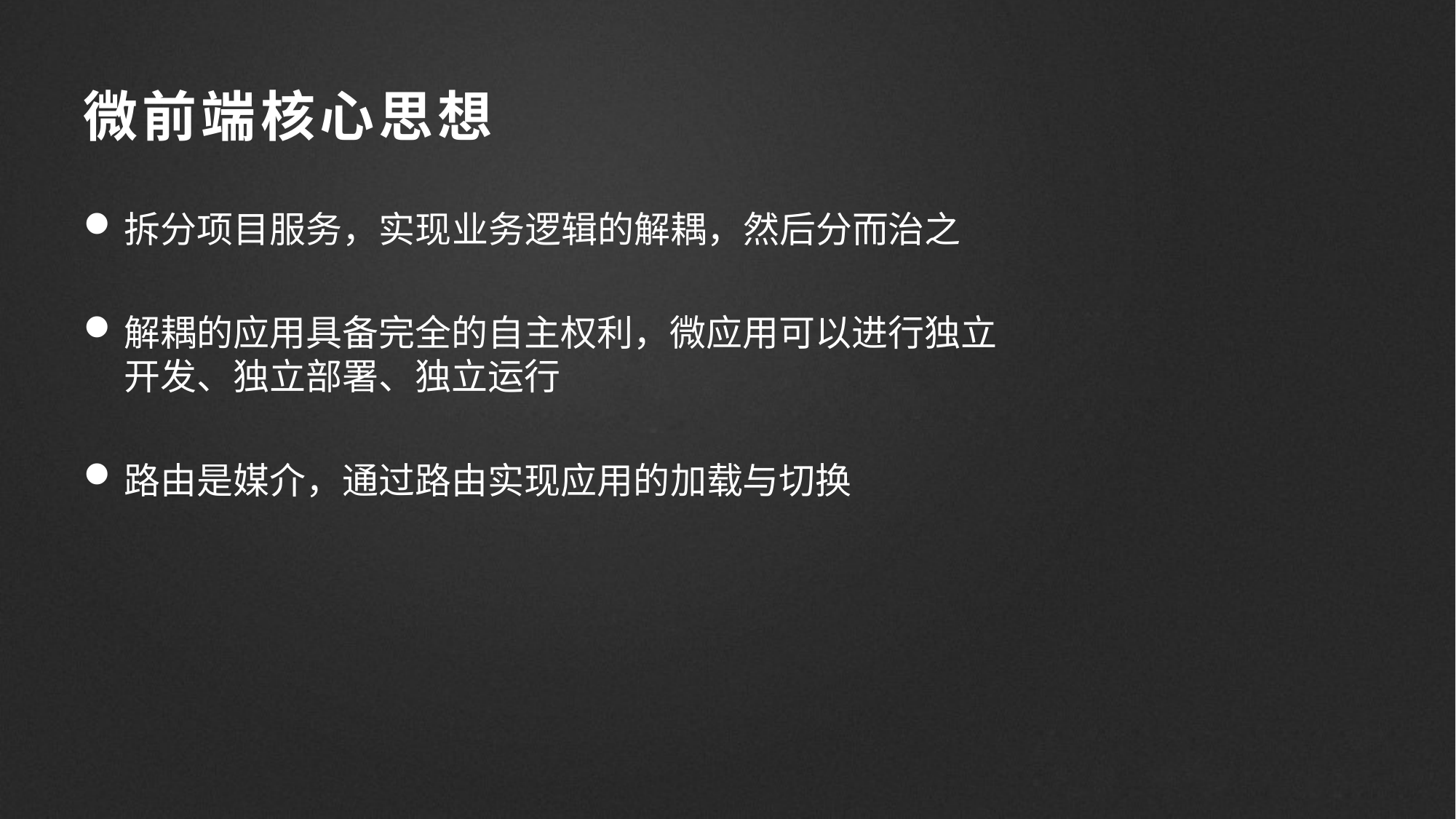

# 微前端核心思想
拆分项目服务，实现业务逻辑的解耦，然后分而治之
解耦的应用具备完全的自主权利，微应用可以进行独立开发、独立部署、独立运行
路由是媒介，通过路由实现应用的加载与切换